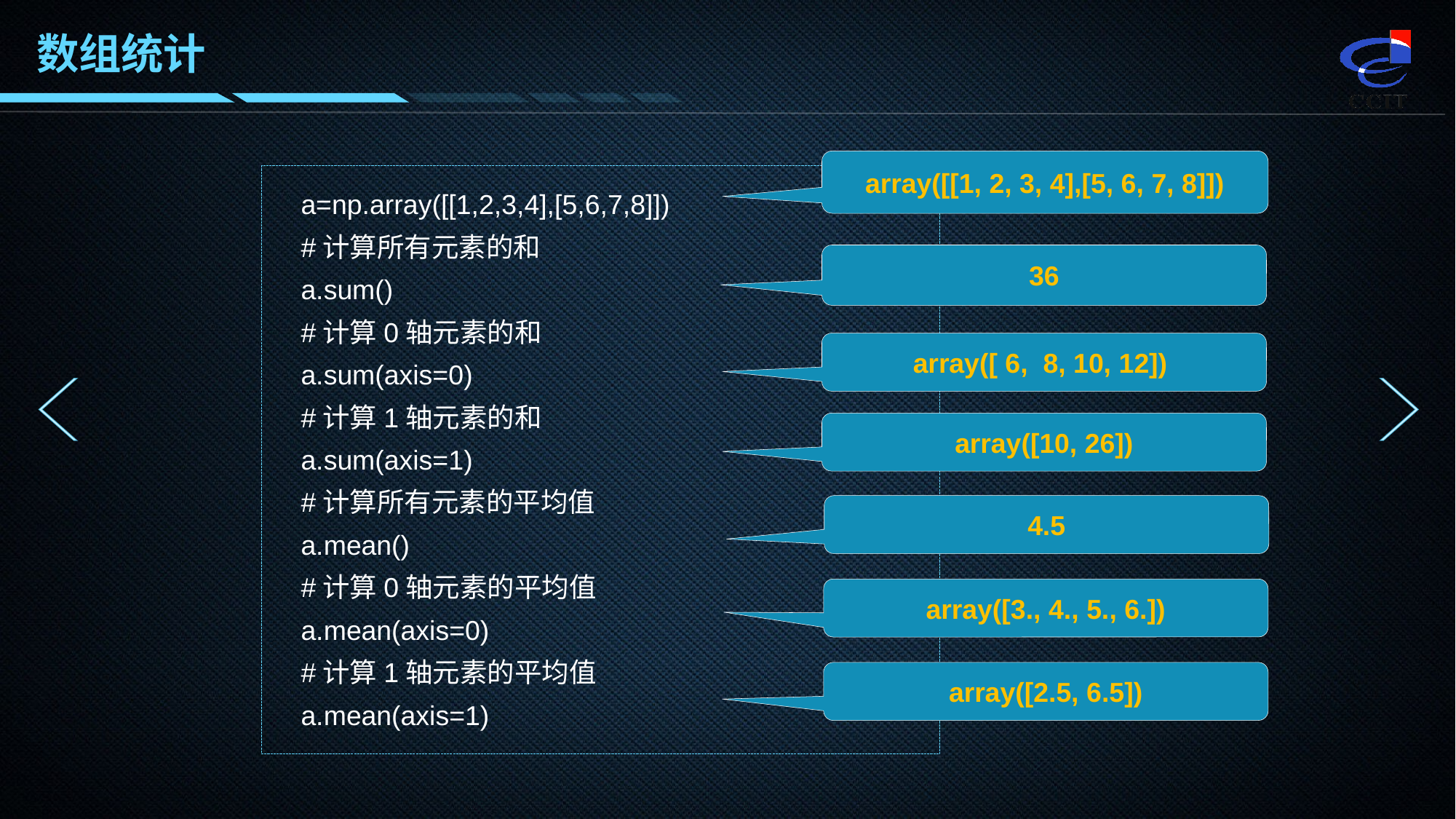

数组统计

array([[1, 2, 3, 4],[5, 6, 7, 8]])

a=np.array([[1,2,3,4],[5,6,7,8]])
#计算所有元素的和
a.sum()
#计算0轴元素的和
a.sum(axis=0)
#计算1轴元素的和
a.sum(axis=1)
#计算所有元素的平均值
a.mean()
#计算0轴元素的平均值
a.mean(axis=0)
#计算1轴元素的平均值
a.mean(axis=1)

36
array([ 6,  8, 10, 12])

array([10, 26])

4.5
array([3., 4., 5., 6.])
array([2.5, 6.5])